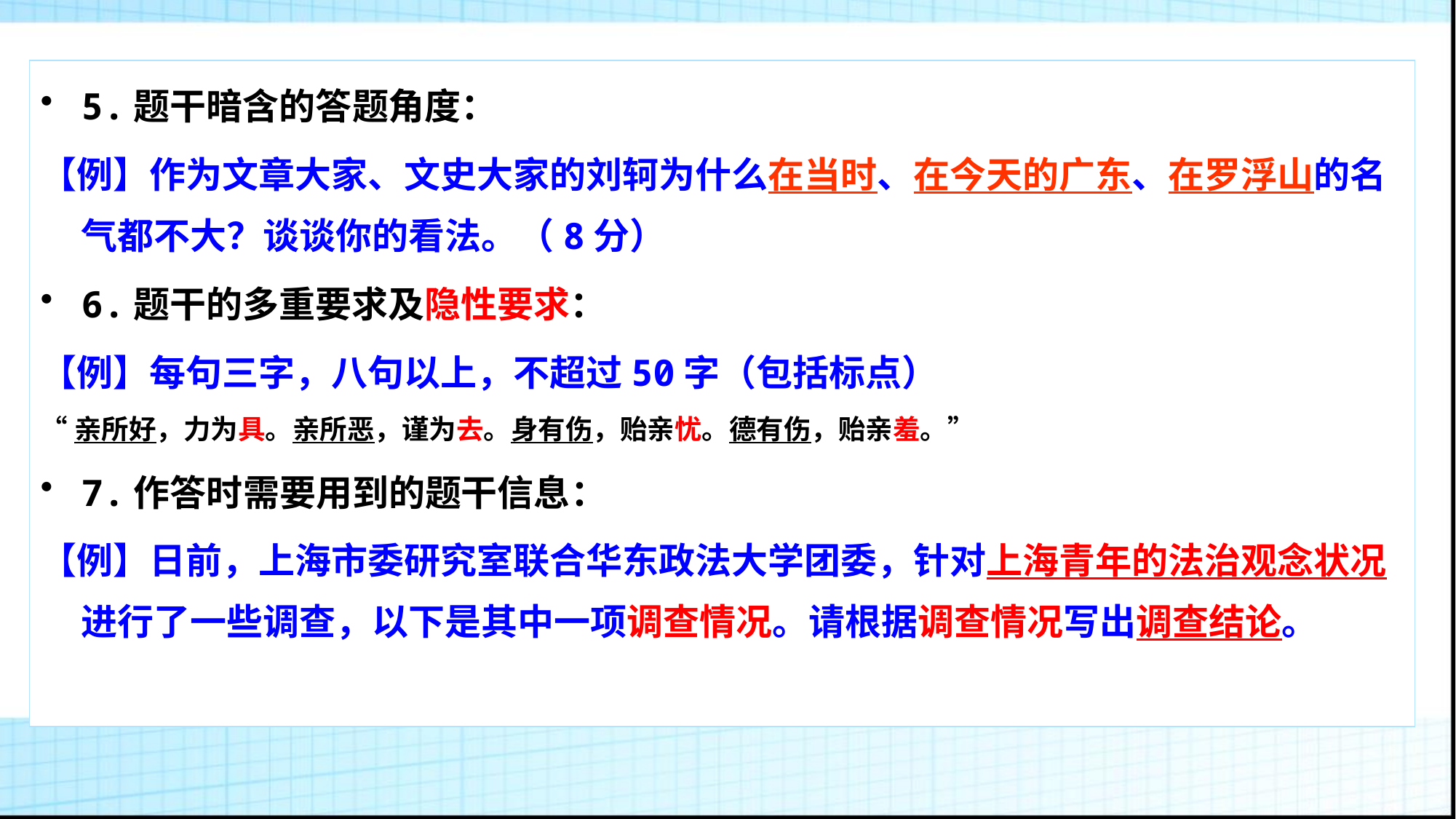

5.题干暗含的答题角度：
【例】作为文章大家、文史大家的刘轲为什么在当时、在今天的广东、在罗浮山的名气都不大？谈谈你的看法。（8分）
6.题干的多重要求及隐性要求：
【例】每句三字，八句以上，不超过50字（包括标点）
“亲所好，力为具。亲所恶，谨为去。身有伤，贻亲忧。德有伤，贻亲羞。”
7.作答时需要用到的题干信息：
【例】日前，上海市委研究室联合华东政法大学团委，针对上海青年的法治观念状况进行了一些调查，以下是其中一项调查情况。请根据调查情况写出调查结论。